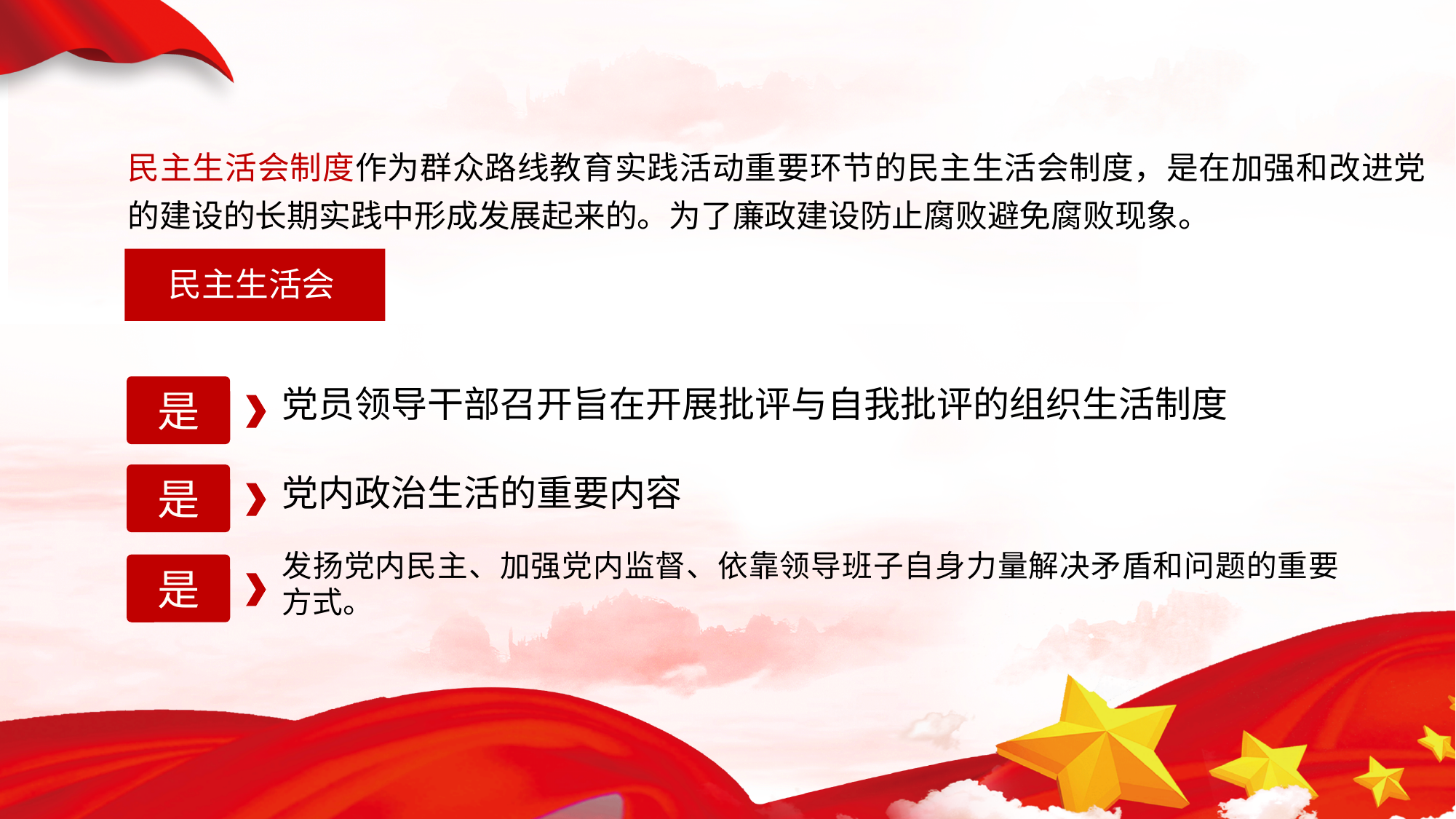

民主生活会制度作为群众路线教育实践活动重要环节的民主生活会制度，是在加强和改进党的建设的长期实践中形成发展起来的。为了廉政建设防止腐败避免腐败现象。

民主生活会
党员领导干部召开旨在开展批评与自我批评的组织生活制度
是

党内政治生活的重要内容
是

发扬党内民主、加强党内监督、依靠领导班子自身力量解决矛盾和问题的重要方式。
是